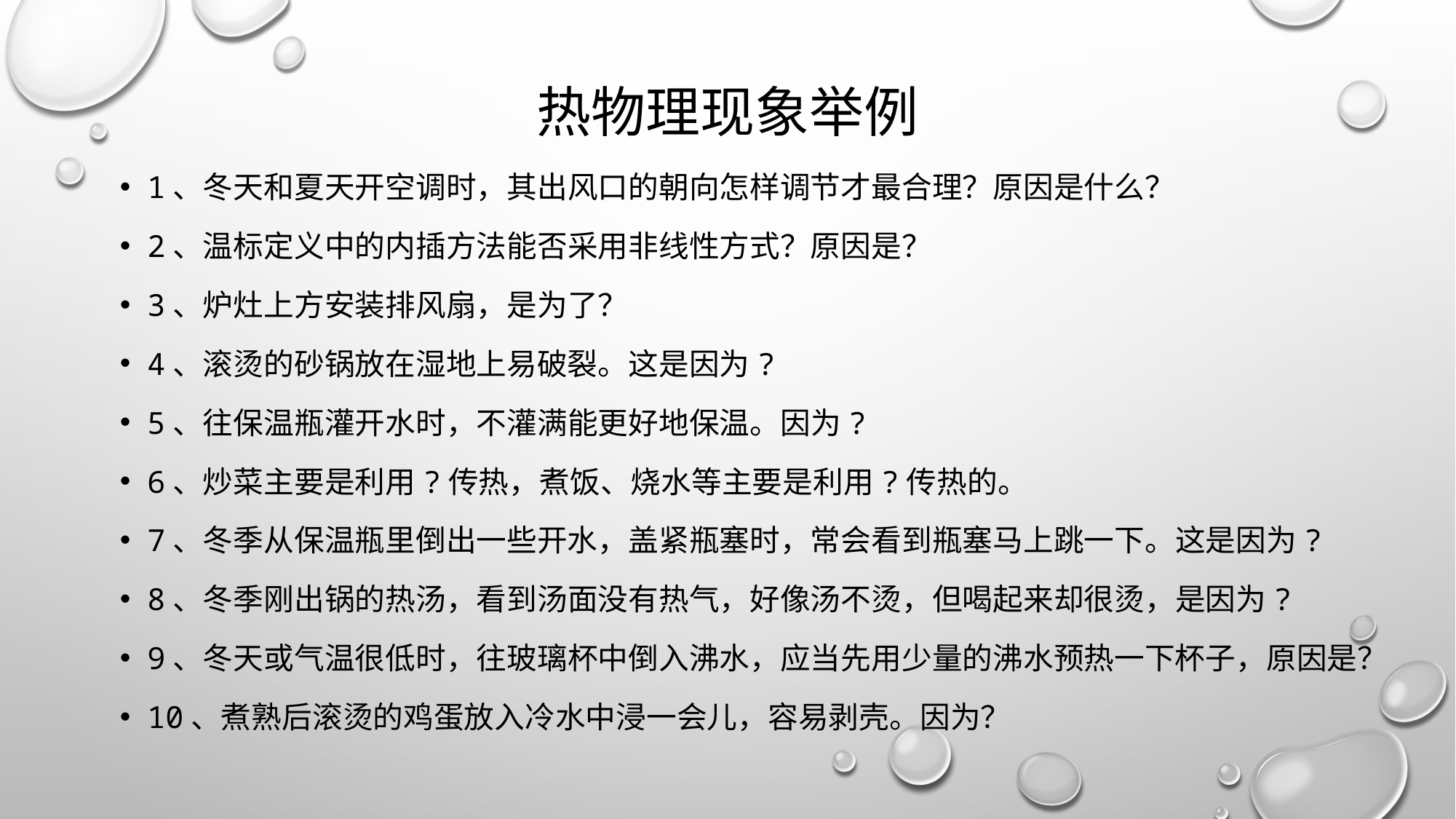

# 热物理现象举例
1、冬天和夏天开空调时，其出风口的朝向怎样调节才最合理？原因是什么？
2、温标定义中的内插方法能否采用非线性方式？原因是？
3、炉灶上方安装排风扇，是为了？
4、滚烫的砂锅放在湿地上易破裂。这是因为?
5、往保温瓶灌开水时，不灌满能更好地保温。因为?
6、炒菜主要是利用?传热，煮饭、烧水等主要是利用?传热的。
7、冬季从保温瓶里倒出一些开水，盖紧瓶塞时，常会看到瓶塞马上跳一下。这是因为?
8、冬季刚出锅的热汤，看到汤面没有热气，好像汤不烫，但喝起来却很烫，是因为?
9、冬天或气温很低时，往玻璃杯中倒入沸水，应当先用少量的沸水预热一下杯子，原因是？
10、煮熟后滚烫的鸡蛋放入冷水中浸一会儿，容易剥壳。因为？